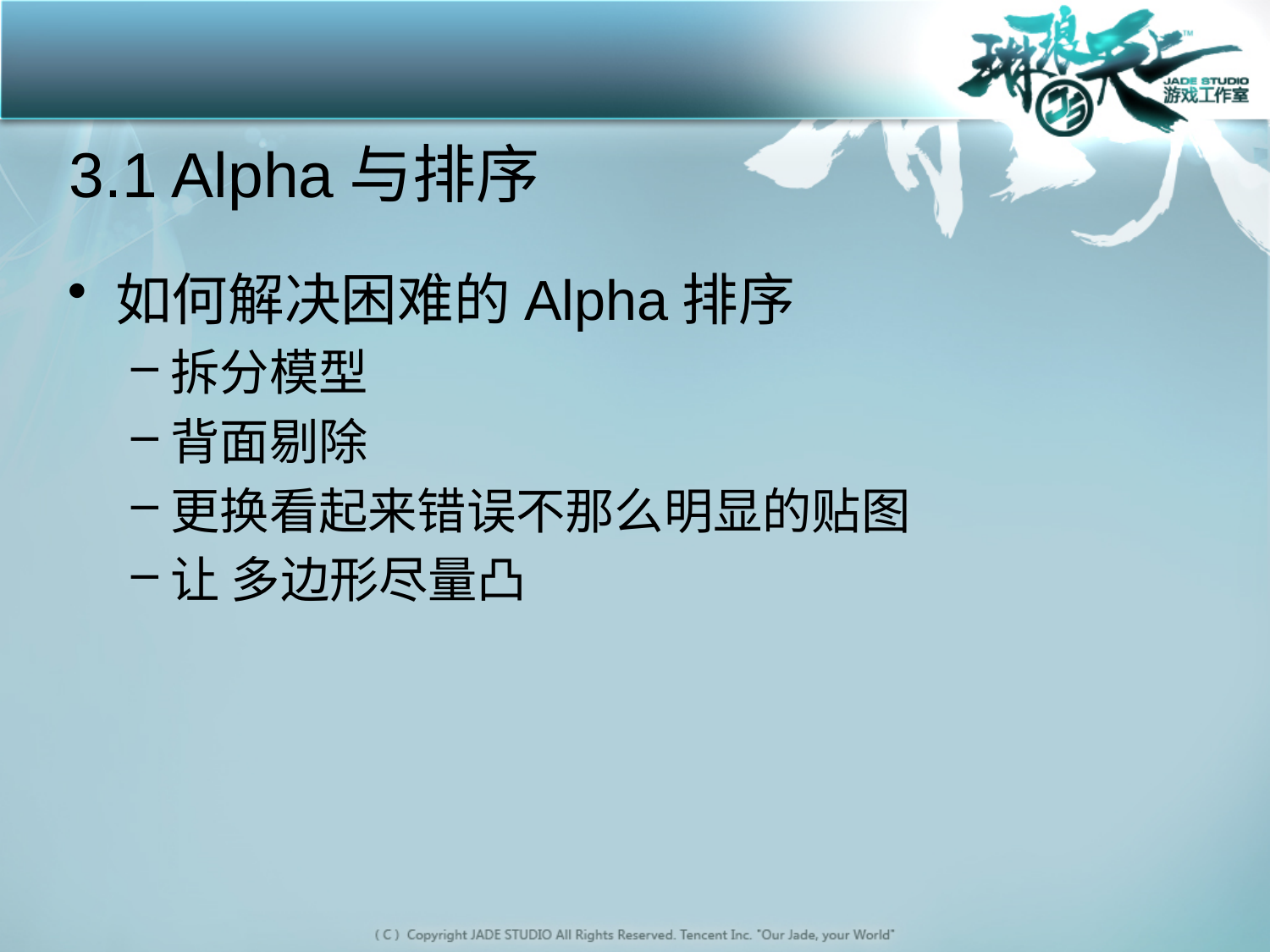

# 3.1 Alpha与排序
如何解决困难的Alpha排序
拆分模型
背面剔除
更换看起来错误不那么明显的贴图
让 多边形尽量凸